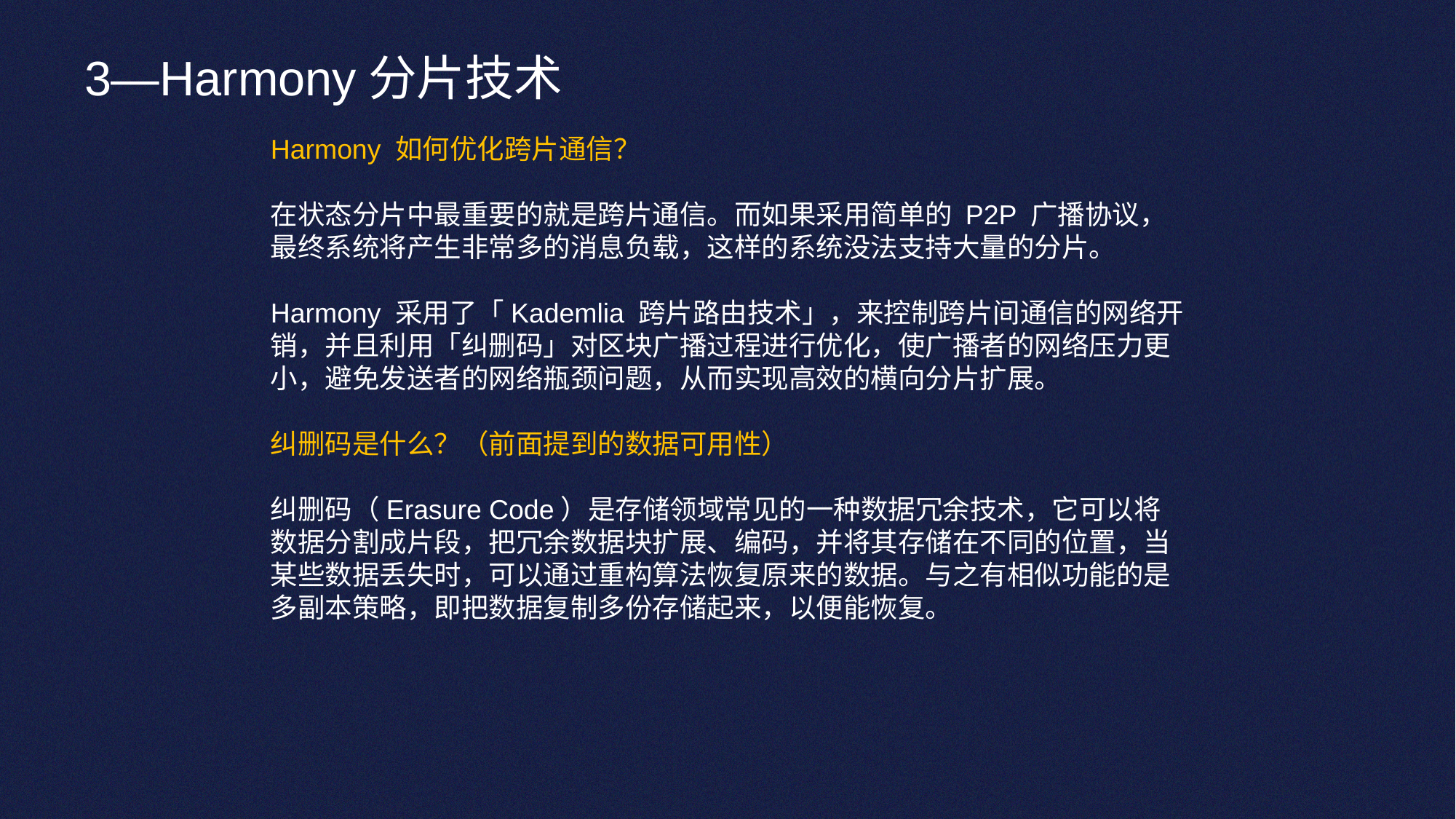

3—Harmony分片技术
Harmony 如何优化跨片通信？

在状态分片中最重要的就是跨片通信。而如果采用简单的 P2P 广播协议，最终系统将产生非常多的消息负载，这样的系统没法支持大量的分片。

Harmony 采用了「Kademlia 跨片路由技术」，来控制跨片间通信的网络开销，并且利用「纠删码」对区块广播过程进行优化，使广播者的网络压力更小，避免发送者的网络瓶颈问题，从而实现高效的横向分片扩展。

纠删码是什么？（前面提到的数据可用性）

纠删码（Erasure Code）是存储领域常见的一种数据冗余技术，它可以将数据分割成片段，把冗余数据块扩展、编码，并将其存储在不同的位置，当某些数据丢失时，可以通过重构算法恢复原来的数据。与之有相似功能的是多副本策略，即把数据复制多份存储起来，以便能恢复。